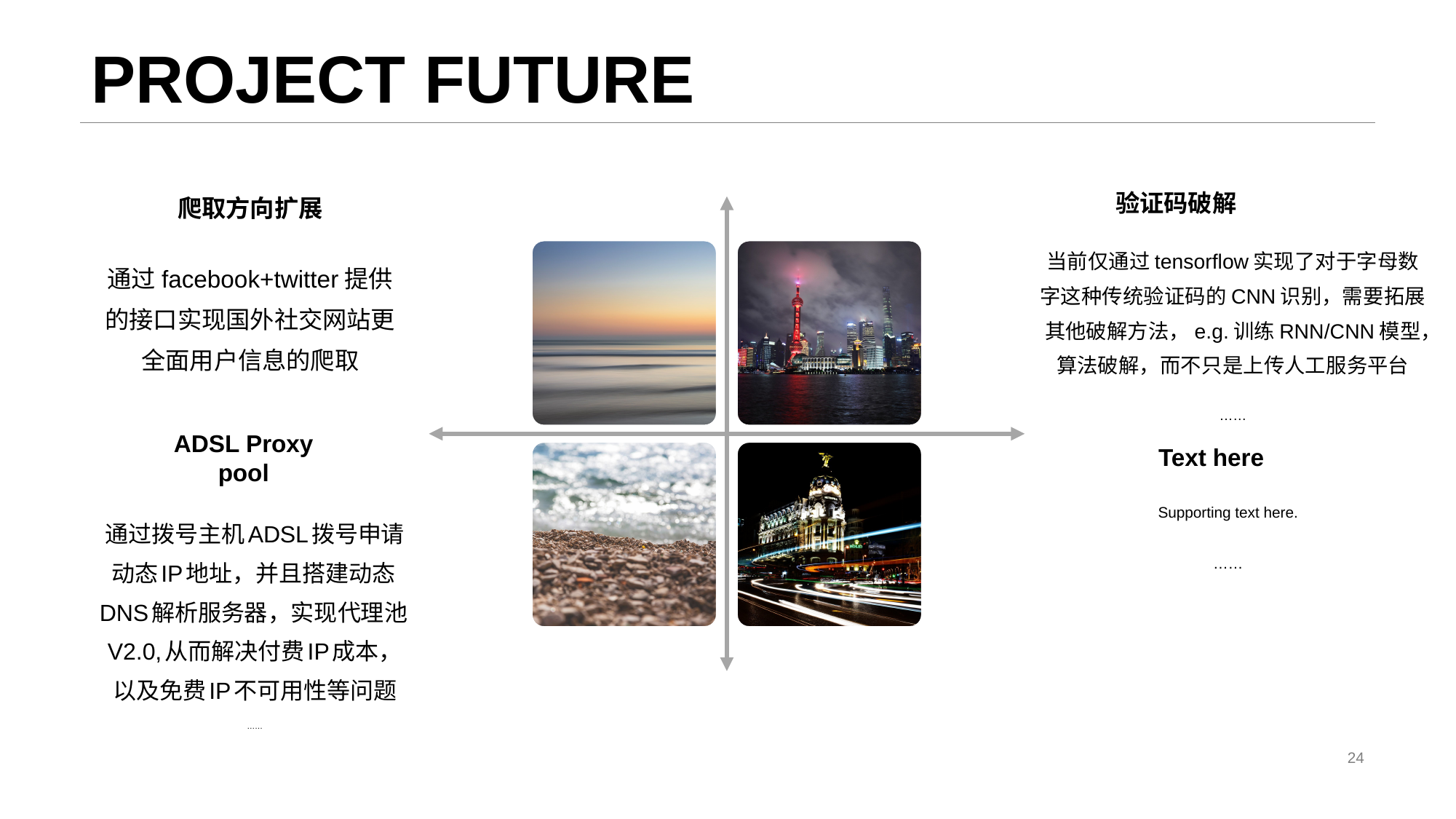

# PROJECT FUTURE
验证码破解
当前仅通过tensorflow实现了对于字母数字这种传统验证码的CNN识别，需要拓展其他破解方法，e.g.训练RNN/CNN模型，算法破解，而不只是上传人工服务平台

……
爬取方向扩展

通过facebook+twitter提供的接口实现国外社交网站更全面用户信息的爬取

ADSL Proxy pool
通过拨号主机ADSL拨号申请动态IP地址，并且搭建动态DNS解析服务器，实现代理池V2.0,从而解决付费IP成本，以及免费IP不可用性等问题

……
Text here
Supporting text here.

……

24